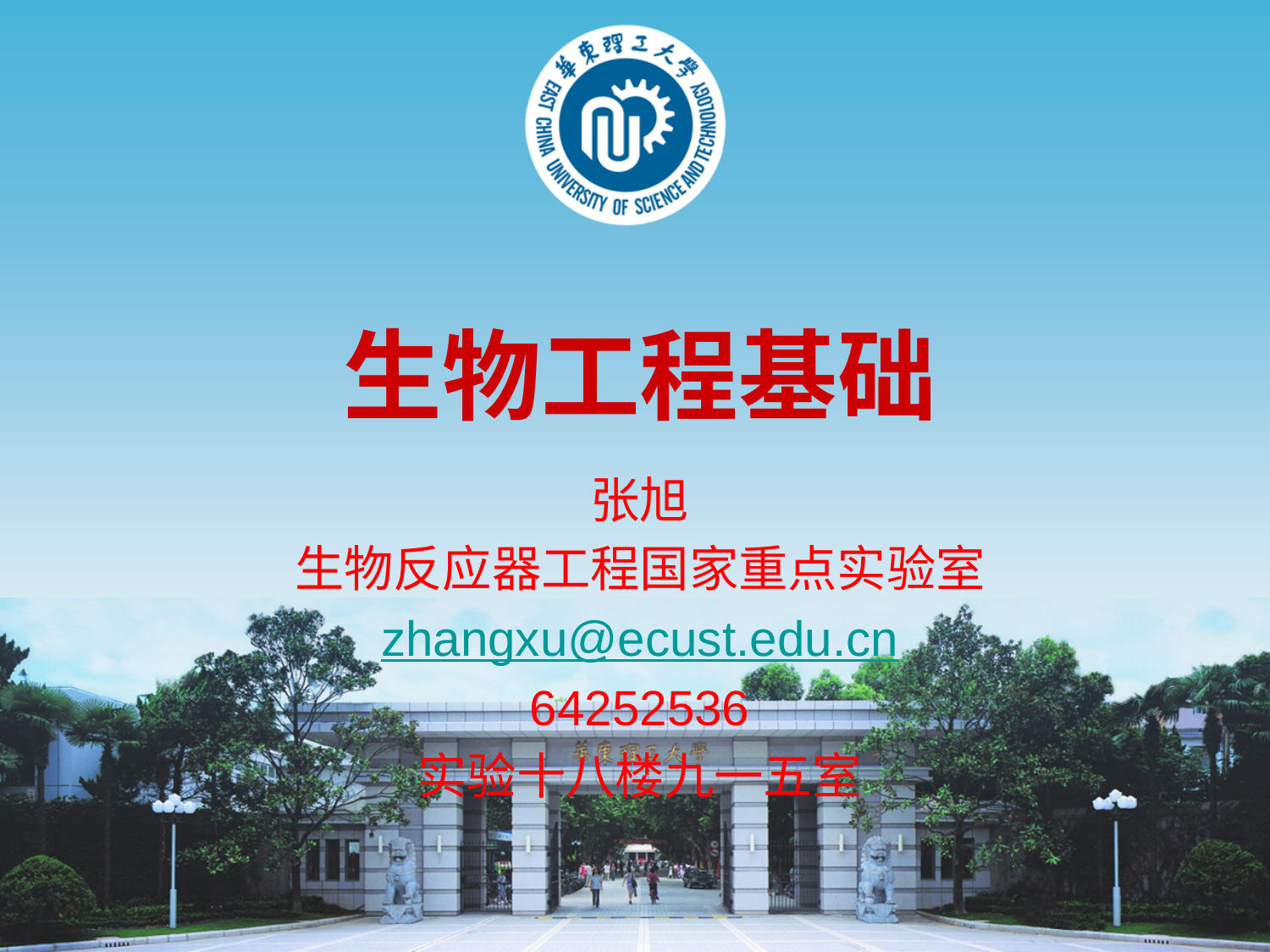

# 生物工程基础
张旭
生物反应器工程国家重点实验室
zhangxu@ecust.edu.cn
64252536
实验十八楼九一五室